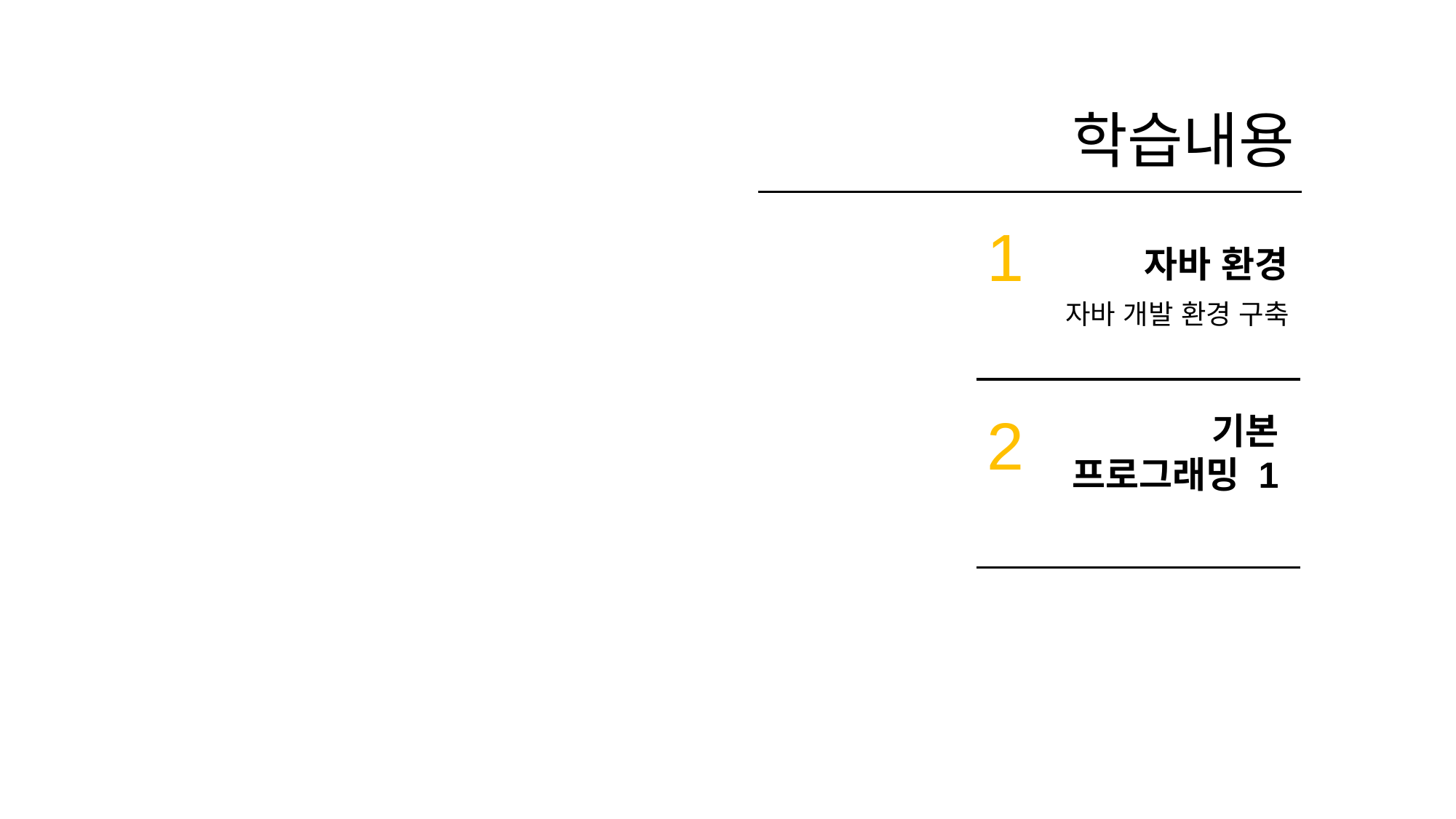

학습내용
1
자바 환경
자바 개발 환경 구축
2
기본 프로그래밍 1